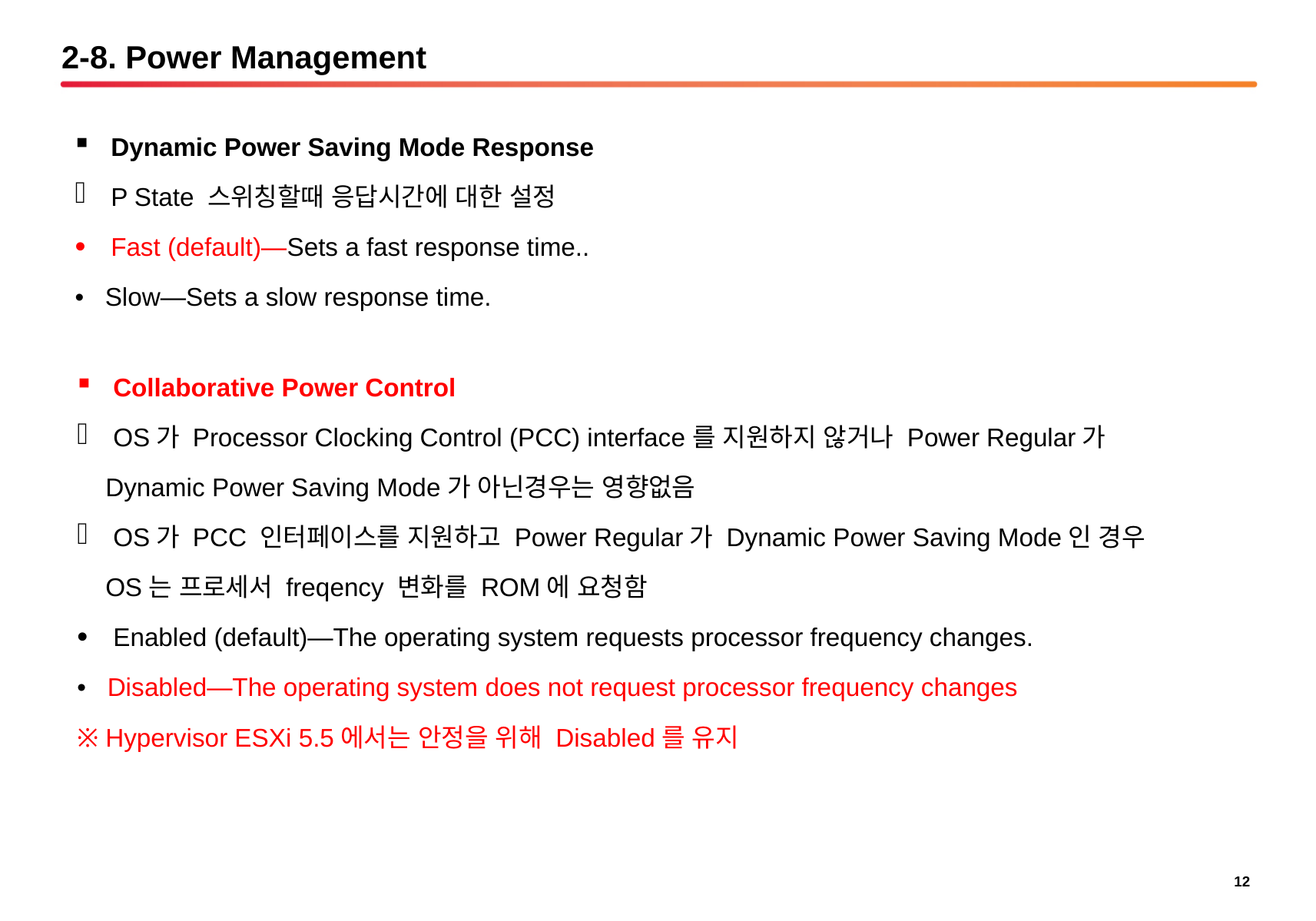

# 2-8. Power Management
Dynamic Power Saving Mode Response
P State 스위칭할때 응답시간에 대한 설정
Fast (default)—Sets a fast response time..
•   Slow—Sets a slow response time.
Collaborative Power Control
OS가 Processor Clocking Control (PCC) interface를 지원하지 않거나 Power Regular가
    Dynamic Power Saving Mode가 아닌경우는 영향없음
OS가 PCC 인터페이스를 지원하고 Power Regular가 Dynamic Power Saving Mode인 경우
    OS는 프로세서 freqency 변화를 ROM에 요청함
Enabled (default)—The operating system requests processor frequency changes.
•   Disabled—The operating system does not request processor frequency changes
※ Hypervisor ESXi 5.5에서는 안정을 위해 Disabled를 유지